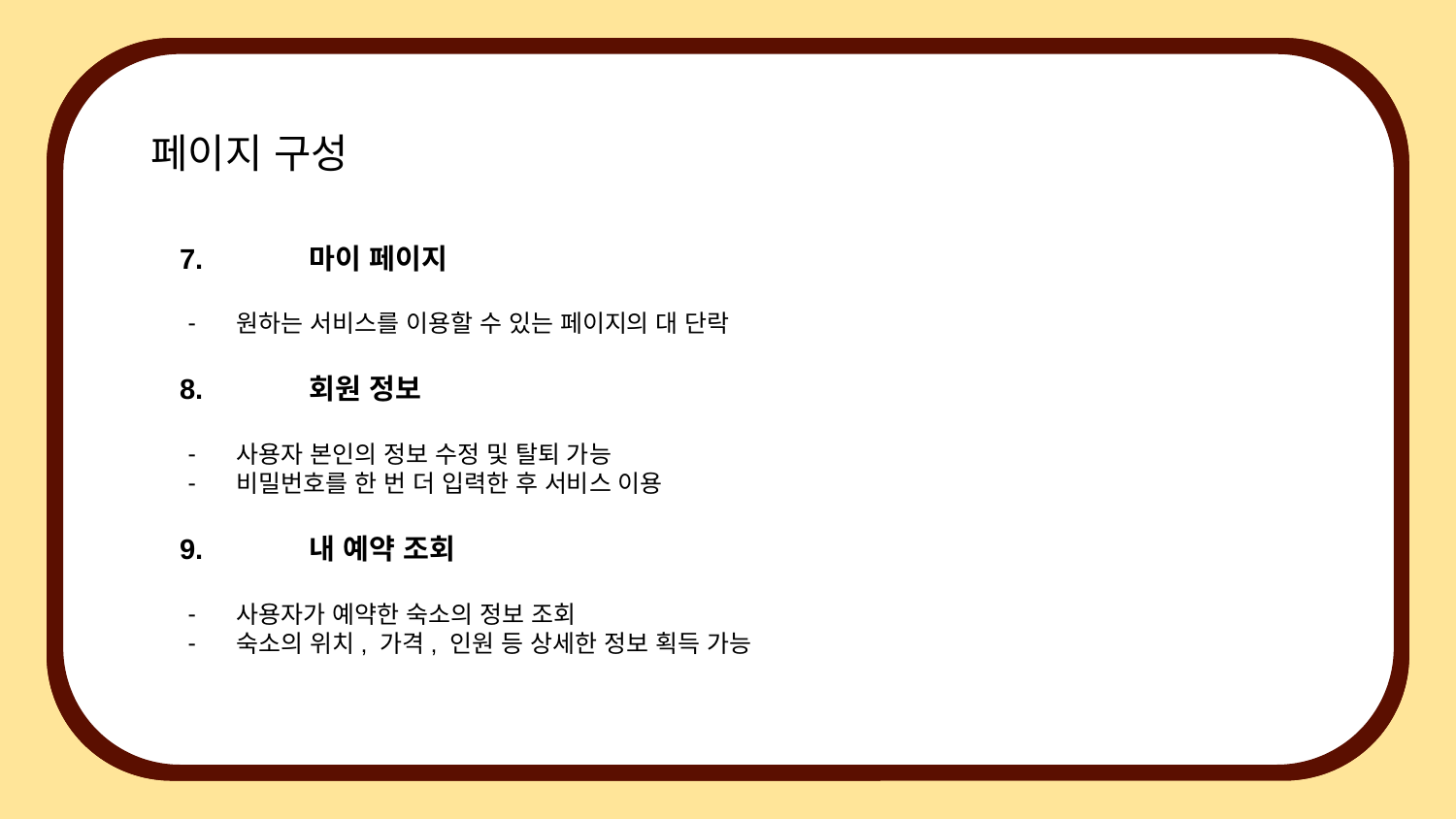

페이지 구성
  7.	마이 페이지

원하는 서비스를 이용할 수 있는 페이지의 대 단락

  8.	회원 정보

사용자 본인의 정보 수정 및 탈퇴 가능
비밀번호를 한 번 더 입력한 후 서비스 이용

  9.	내 예약 조회

사용자가 예약한 숙소의 정보 조회
숙소의 위치, 가격, 인원 등 상세한 정보 획득 가능